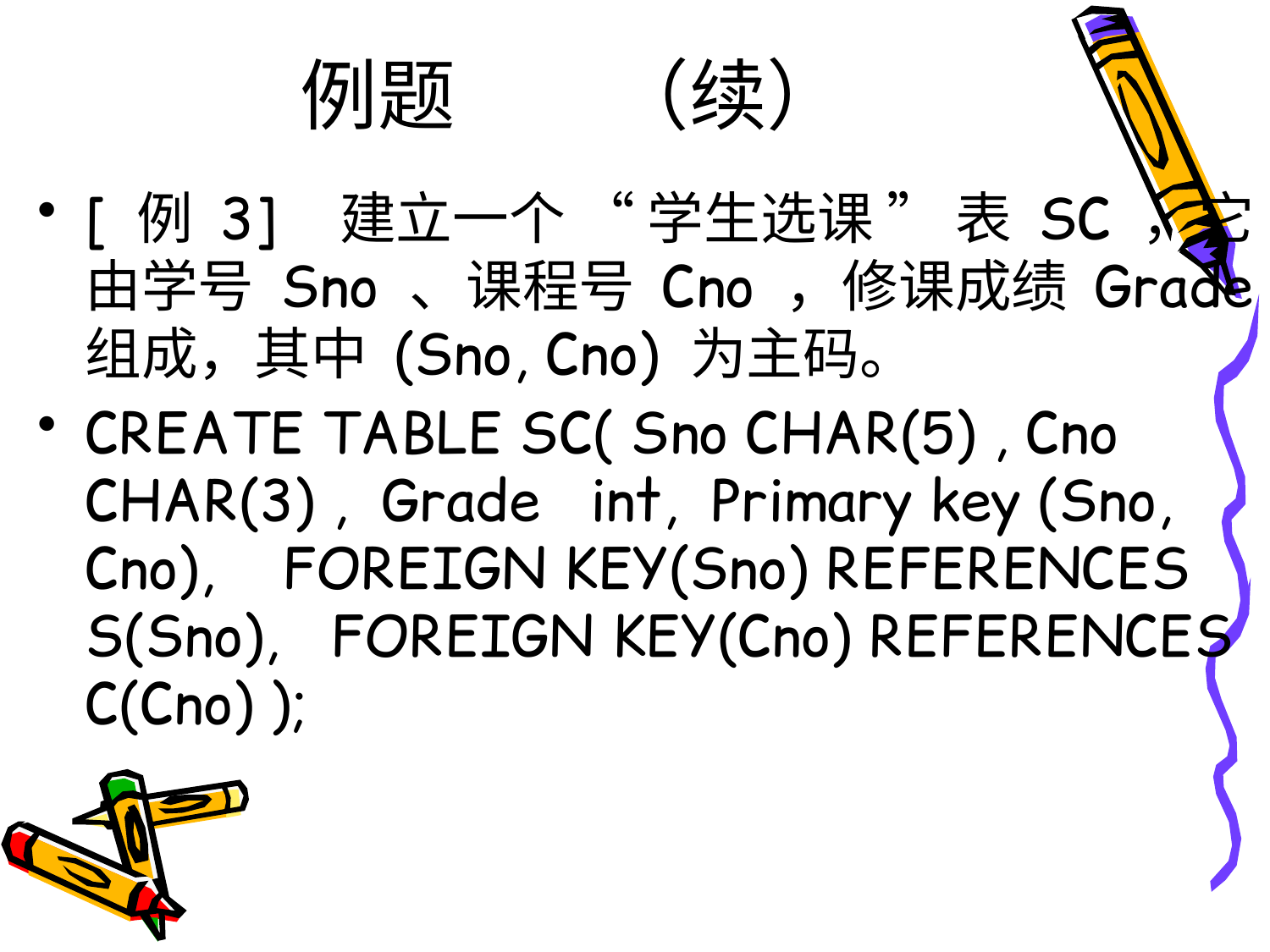

# 例题         （续）
[ 例 3]   建立一个 “ 学生选课 ” 表 SC ，它由学号 Sno 、课程号 Cno ，修课成绩 Grade 组成，其中 (Sno, Cno) 为主码。
CREATE TABLE SC( Sno CHAR(5) , Cno CHAR(3) ,  Grade   int,  Primary key (Sno, Cno),    FOREIGN KEY(Sno) REFERENCES S(Sno),   FOREIGN KEY(Cno) REFERENCES C(Cno) );